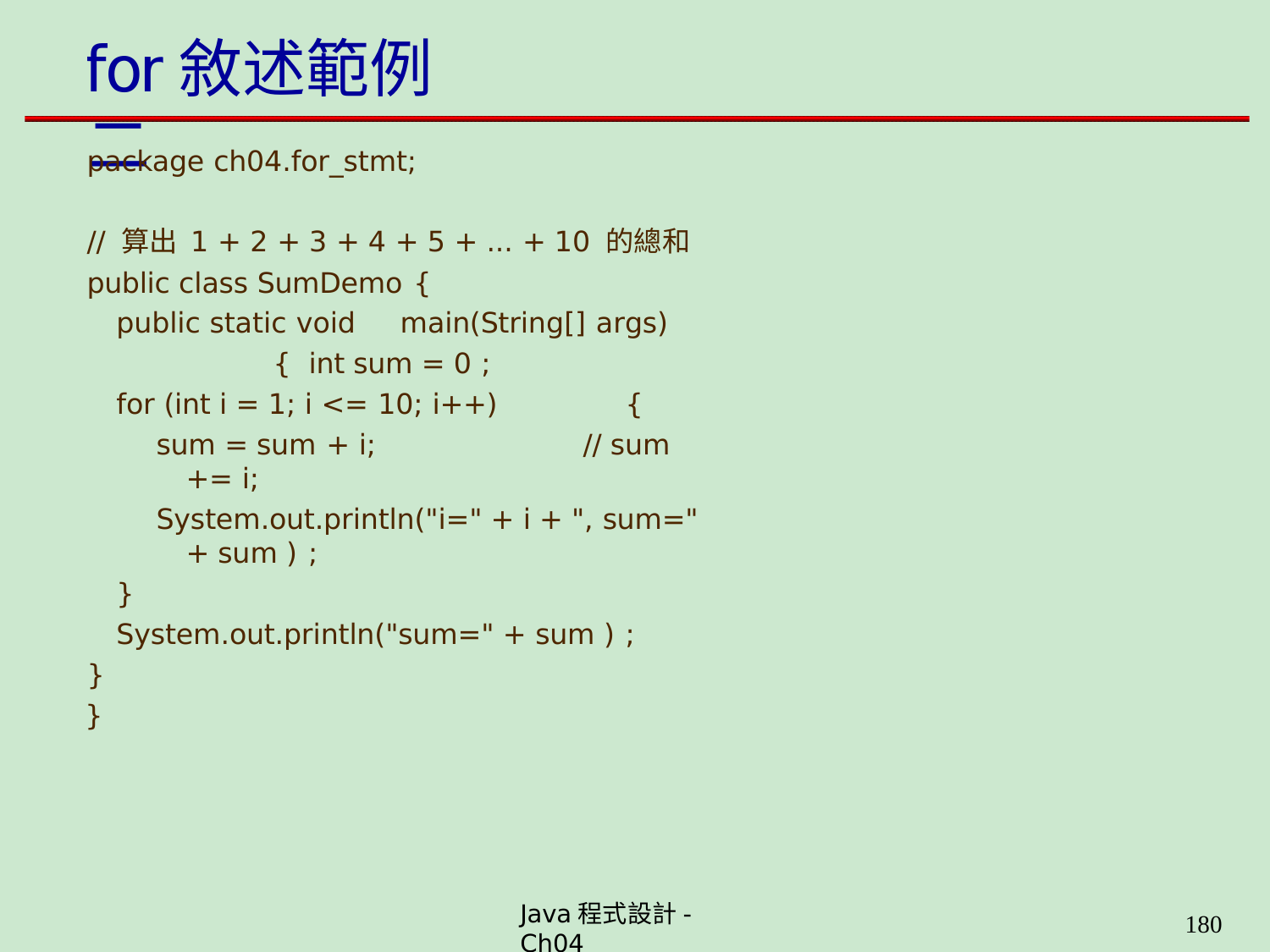

# for敘述範例二
package ch04.for_stmt;

// 算出 1 + 2 + 3 + 4 + 5 + ... + 10 的總和
public class SumDemo {
public static void	main(String[] args)	{  int sum = 0 ;
for (int i = 1; i <= 10; i++)	{
sum = sum + i;	// sum += i;
System.out.println("i=" + i + ", sum=" + sum ) ;
}
System.out.println("sum=" + sum ) ;
}
}
Java程式設計-Ch04
180